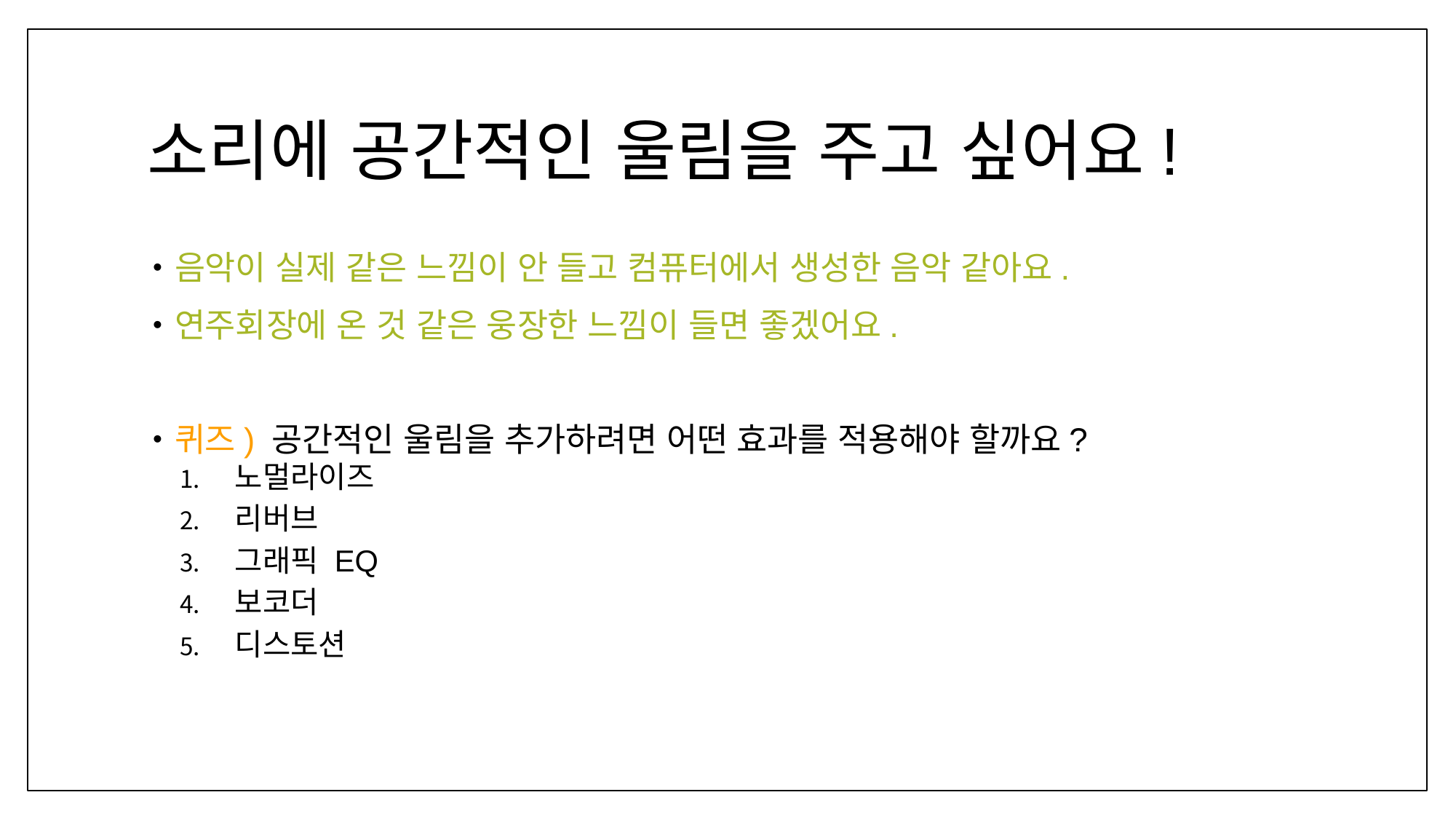

# 소리에 공간적인 울림을 주고 싶어요!
음악이 실제 같은 느낌이 안 들고 컴퓨터에서 생성한 음악 같아요.
연주회장에 온 것 같은 웅장한 느낌이 들면 좋겠어요.

퀴즈) 공간적인 울림을 추가하려면 어떤 효과를 적용해야 할까요?
노멀라이즈
리버브
그래픽 EQ
보코더
디스토션